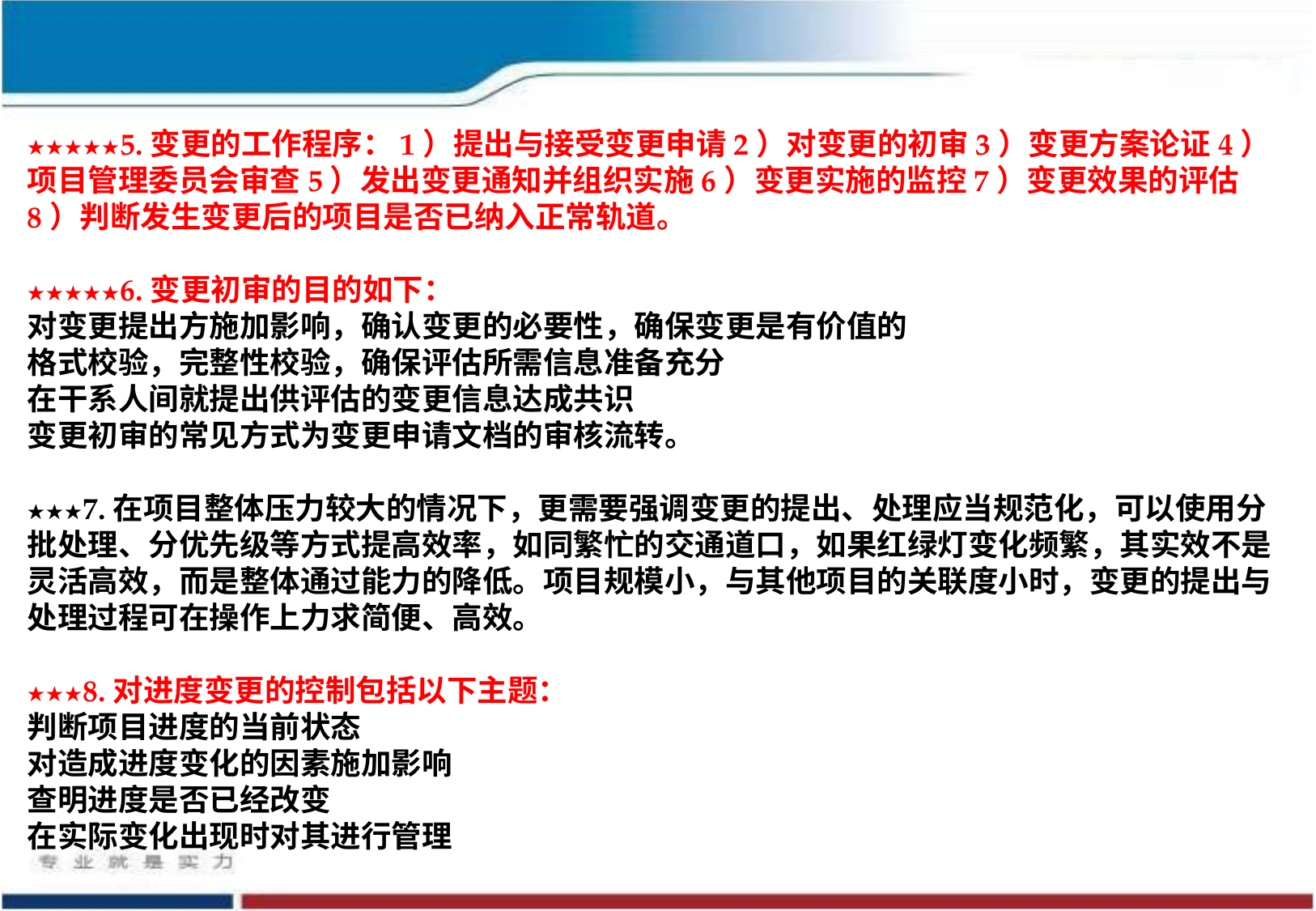

★★★★★5.变更的工作程序：1）提出与接受变更申请2）对变更的初审3）变更方案论证4）项目管理委员会审查5）发出变更通知并组织实施6）变更实施的监控7）变更效果的评估8）判断发生变更后的项目是否已纳入正常轨道。

★★★★★6.变更初审的目的如下：
对变更提出方施加影响，确认变更的必要性，确保变更是有价值的
格式校验，完整性校验，确保评估所需信息准备充分
在干系人间就提出供评估的变更信息达成共识
变更初审的常见方式为变更申请文档的审核流转。

★★★7.在项目整体压力较大的情况下，更需要强调变更的提出、处理应当规范化，可以使用分批处理、分优先级等方式提高效率，如同繁忙的交通道口，如果红绿灯变化频繁，其实效不是灵活高效，而是整体通过能力的降低。项目规模小，与其他项目的关联度小时，变更的提出与处理过程可在操作上力求简便、高效。

★★★8.对进度变更的控制包括以下主题：
判断项目进度的当前状态
对造成进度变化的因素施加影响
查明进度是否已经改变
在实际变化出现时对其进行管理